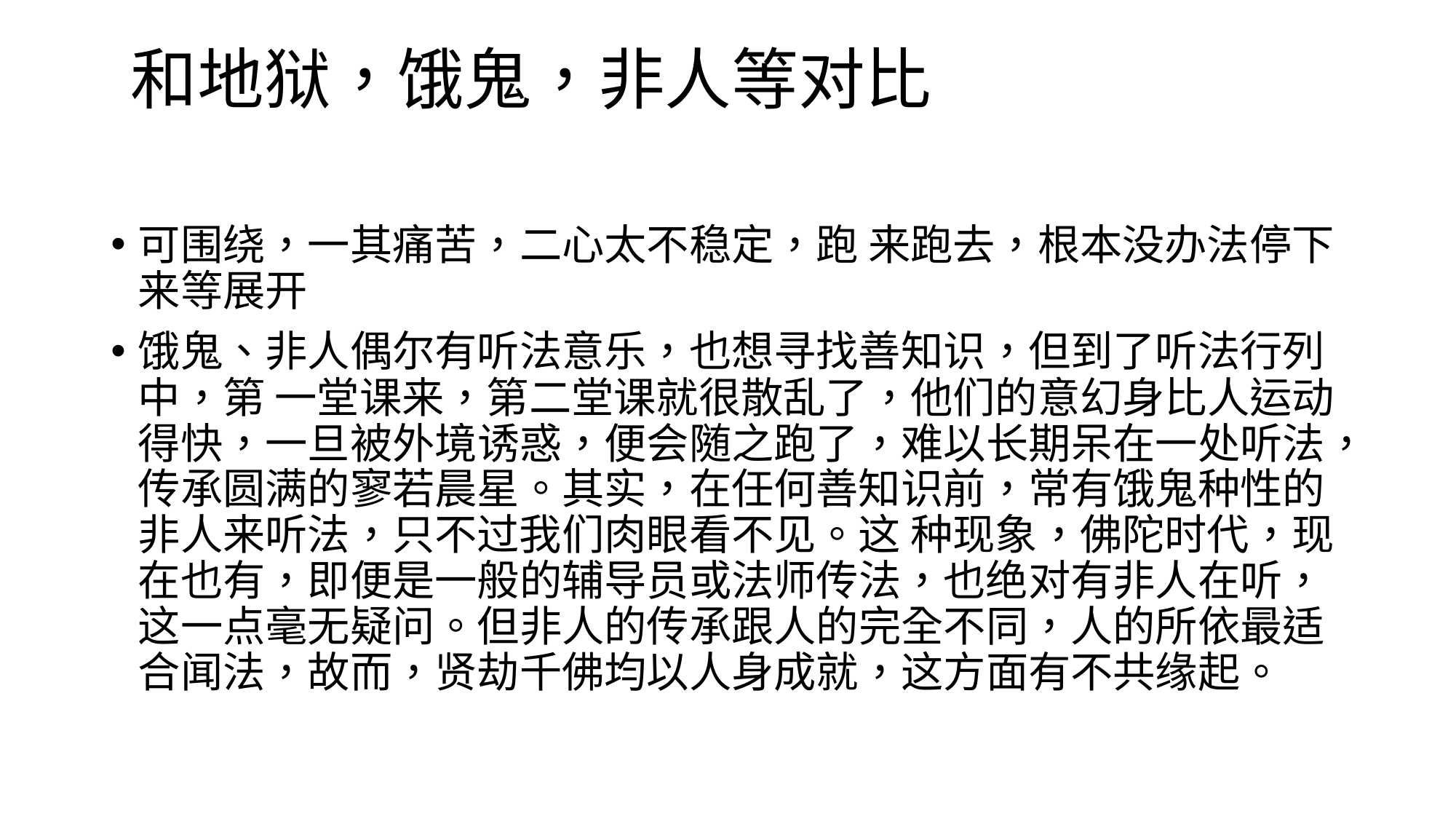

# 和地狱，饿鬼，非人等对比
可围绕，一其痛苦，二心太不稳定，跑 来跑去，根本没办法停下来等展开
饿鬼、非人偶尔有听法意乐，也想寻找善知识，但到了听法行列中，第 一堂课来，第二堂课就很散乱了，他们的意幻身比人运动得快，一旦被外境诱惑，便会随之跑了，难以长期呆在一处听法，传承圆满的寥若晨星。其实，在任何善知识前，常有饿鬼种性的非人来听法，只不过我们肉眼看不见。这 种现象，佛陀时代，现在也有，即便是一般的辅导员或法师传法，也绝对有非人在听，这一点毫无疑问。但非人的传承跟人的完全不同，人的所依最适合闻法，故而，贤劫千佛均以人身成就，这方面有不共缘起。